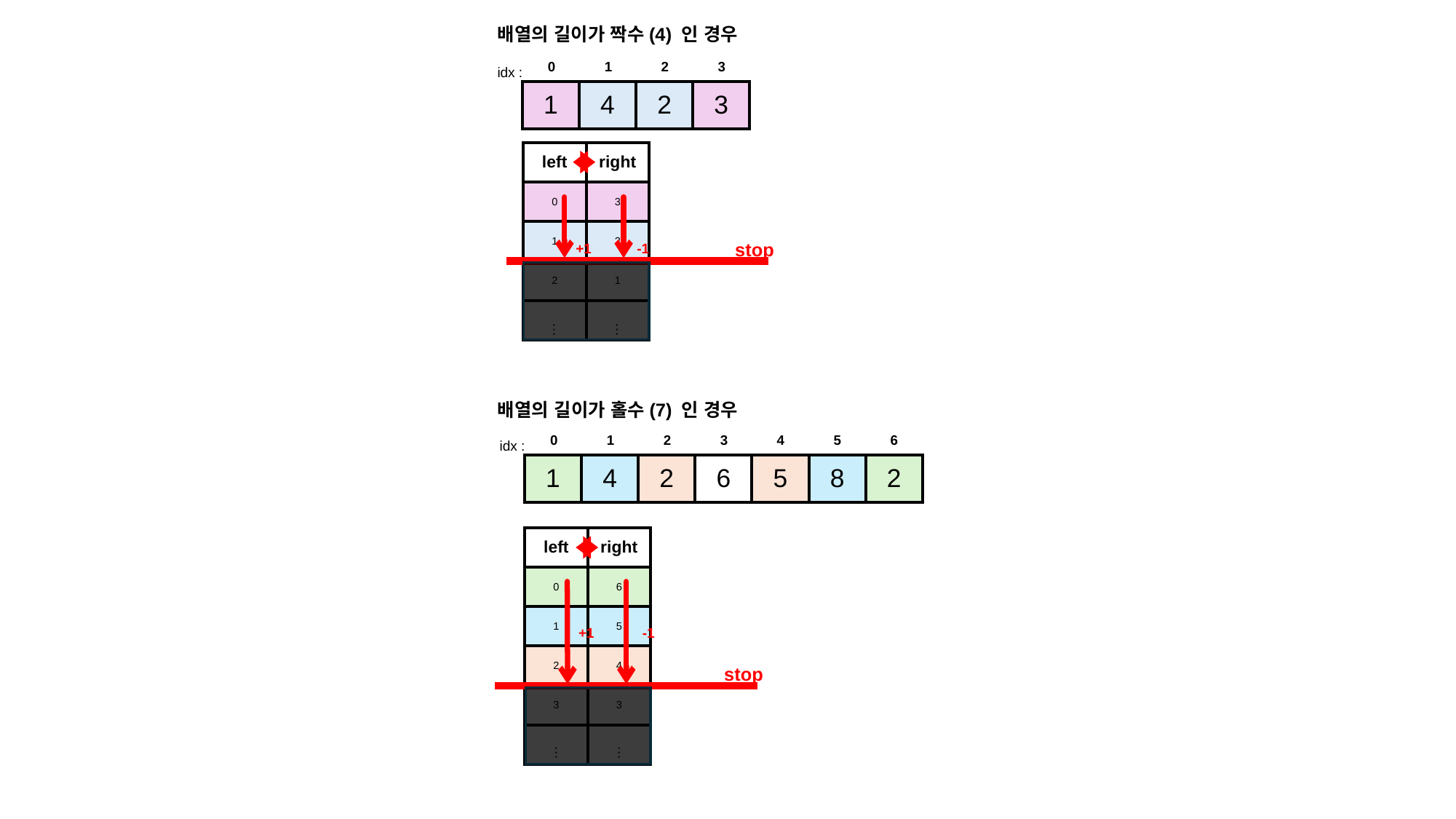

배열의 길이가 짝수(4) 인 경우
| 0 | 1 | 2 | 3 |
| --- | --- | --- | --- |
idx :
| 1 | 4 | 2 | 3 |
| --- | --- | --- | --- |
| left | right |
| --- | --- |
| 0 | 3 |
| 1 | 2 |
| 2 | 1 |
|  |  |
stop
+1
-1

…
…
배열의 길이가 홀수(7) 인 경우
| 0 | 1 | 2 | 3 | 4 | 5 | 6 |
| --- | --- | --- | --- | --- | --- | --- |
idx :
| 1 | 4 | 2 | 6 | 5 | 8 | 2 |
| --- | --- | --- | --- | --- | --- | --- |
| left | right |
| --- | --- |
| 0 | 6 |
| 1 | 5 |
| 2 | 4 |
| 3 | 3 |
|  |  |
+1
-1
stop

…
…